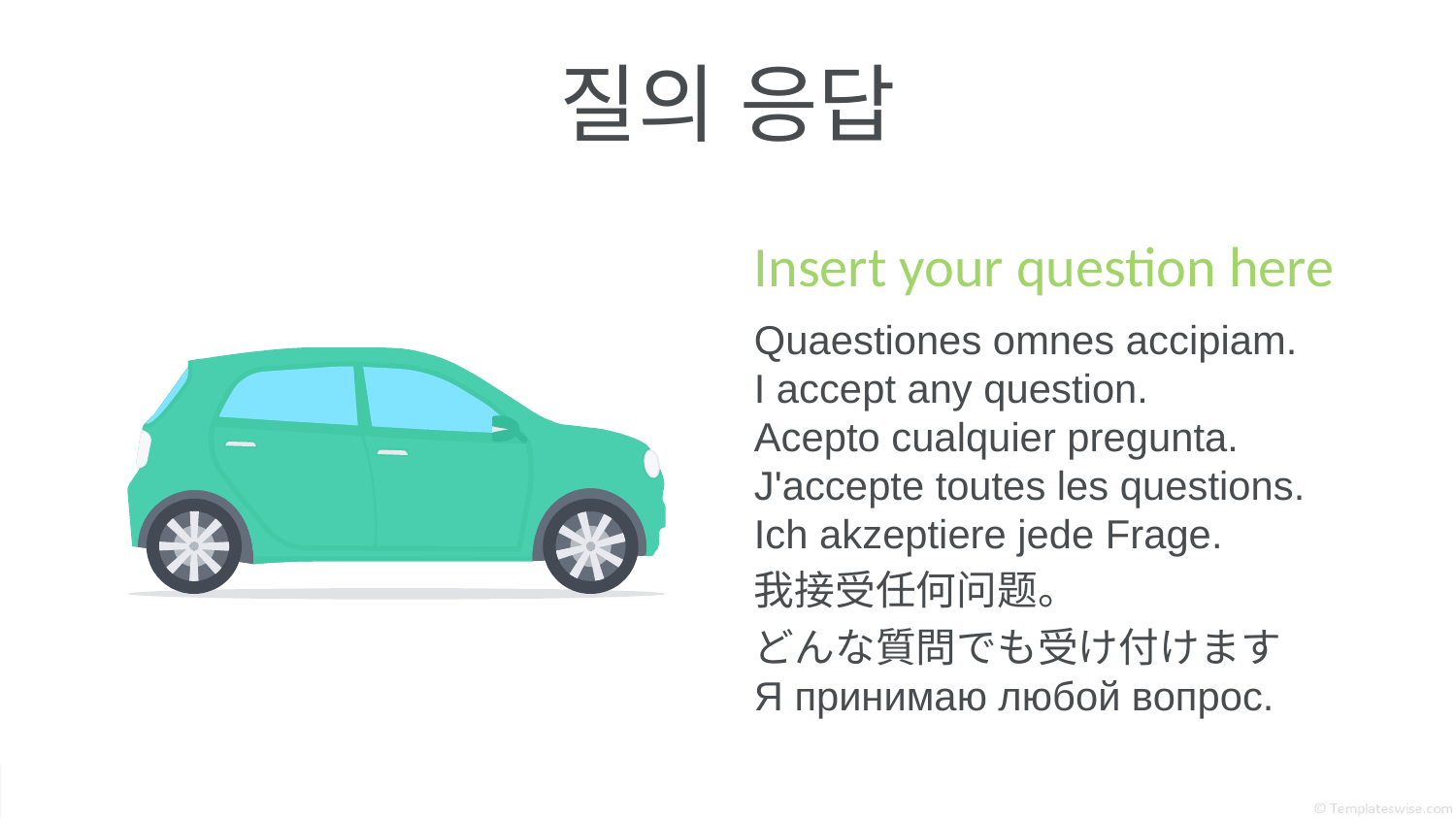

# 질의 응답
Insert your question here
Quaestiones omnes accipiam.
I accept any question.
Acepto cualquier pregunta.
J'accepte toutes les questions.
Ich akzeptiere jede Frage.
我接受任何问题。
どんな質問でも受け付けます
Я принимаю любой вопрос.